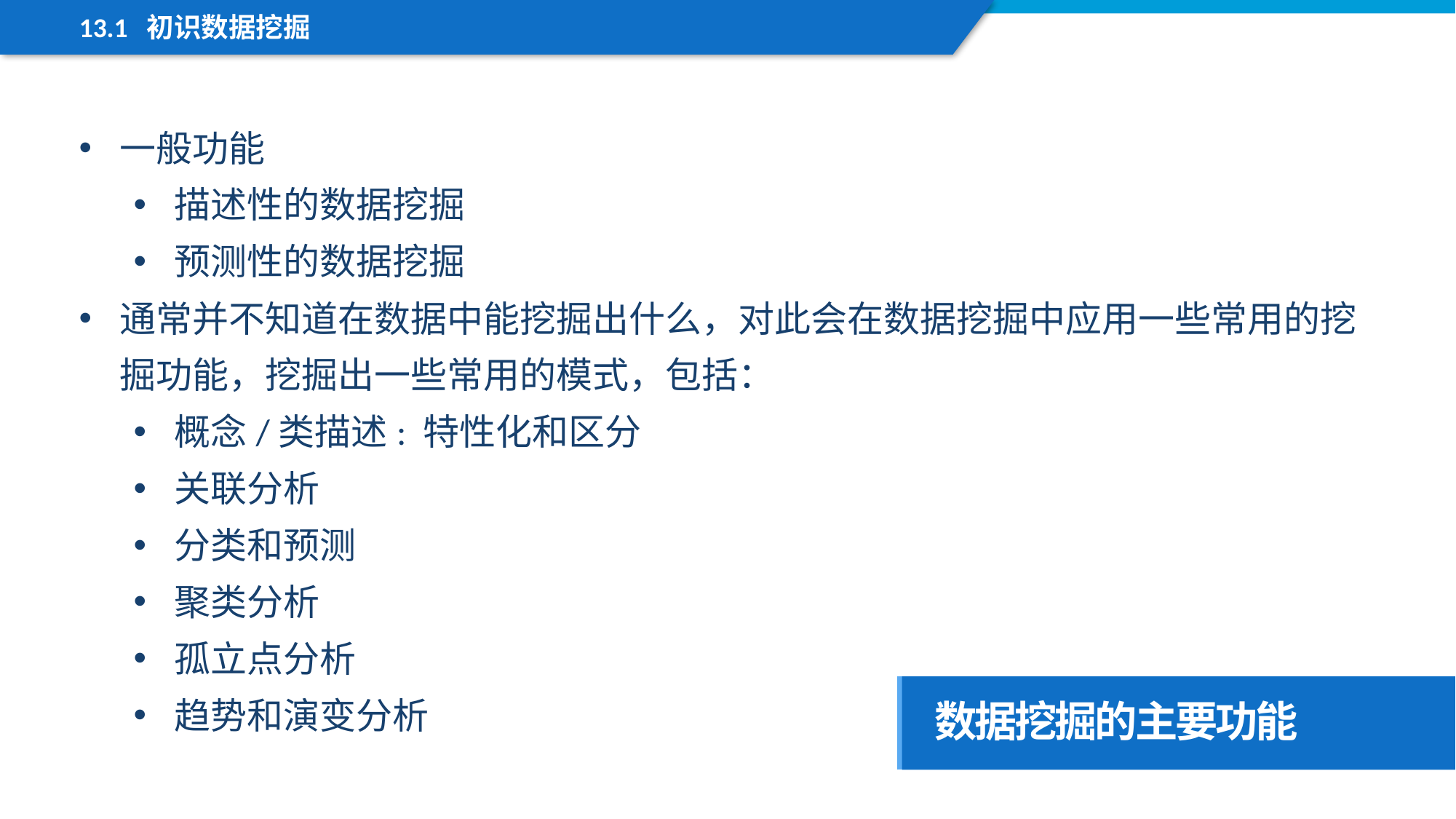

13.1  初识数据挖掘
一般功能
描述性的数据挖掘
预测性的数据挖掘
通常并不知道在数据中能挖掘出什么，对此会在数据挖掘中应用一些常用的挖掘功能，挖掘出一些常用的模式，包括：
概念/类描述: 特性化和区分
关联分析
分类和预测
聚类分析
孤立点分析
趋势和演变分析
数据挖掘的主要功能